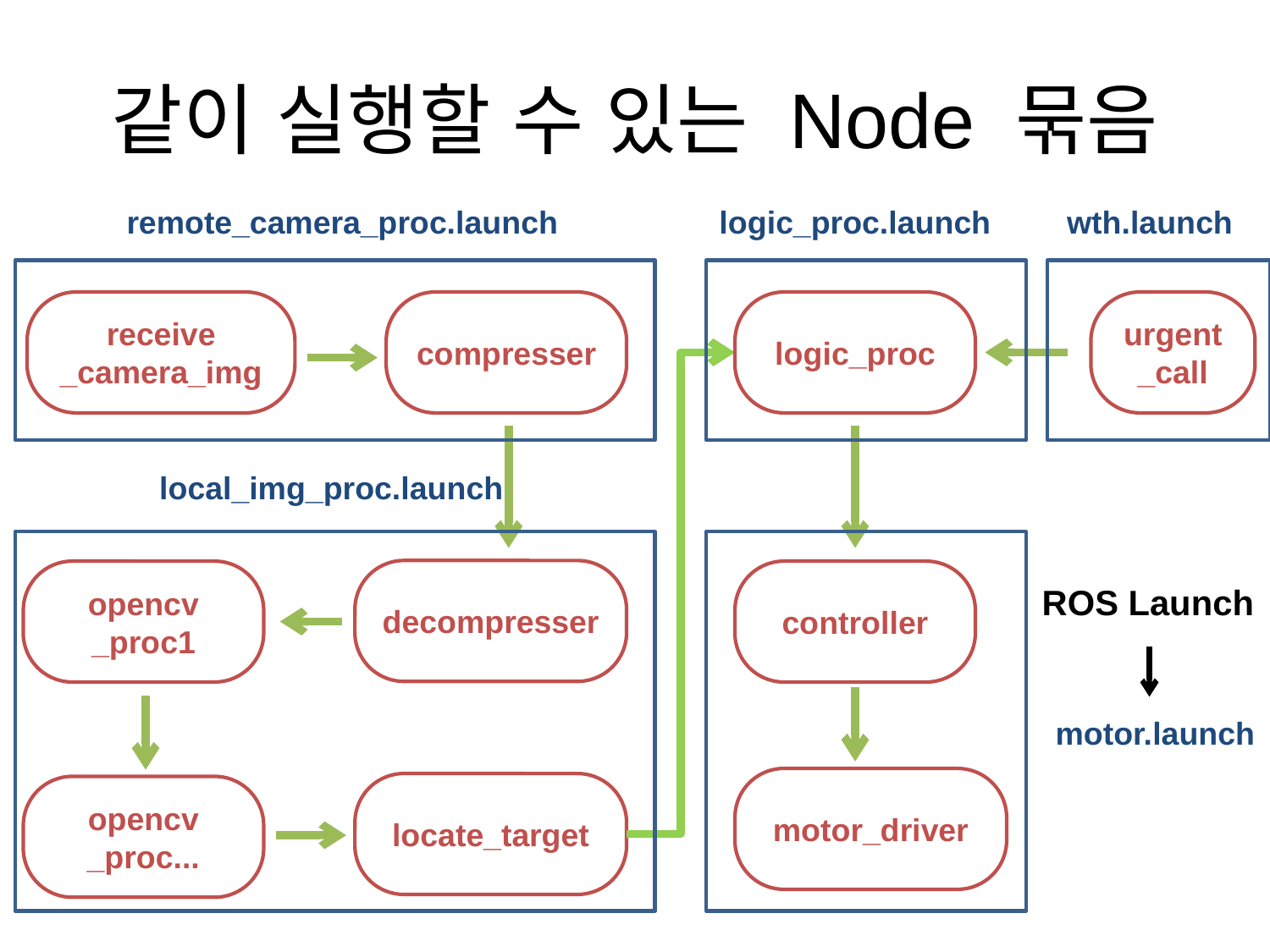

# 같이 실행할 수 있는 Node 묶음
remote_camera_proc.launch
logic_proc.launch
wth.launch

logic_proc
compresser
receive
_camera_img
urgent
_call
decompresser
controller
local_img_proc.launch

opencv
_proc1
opencv
_proc...
ROS Launch
motor_driver
motor.launch
locate_target